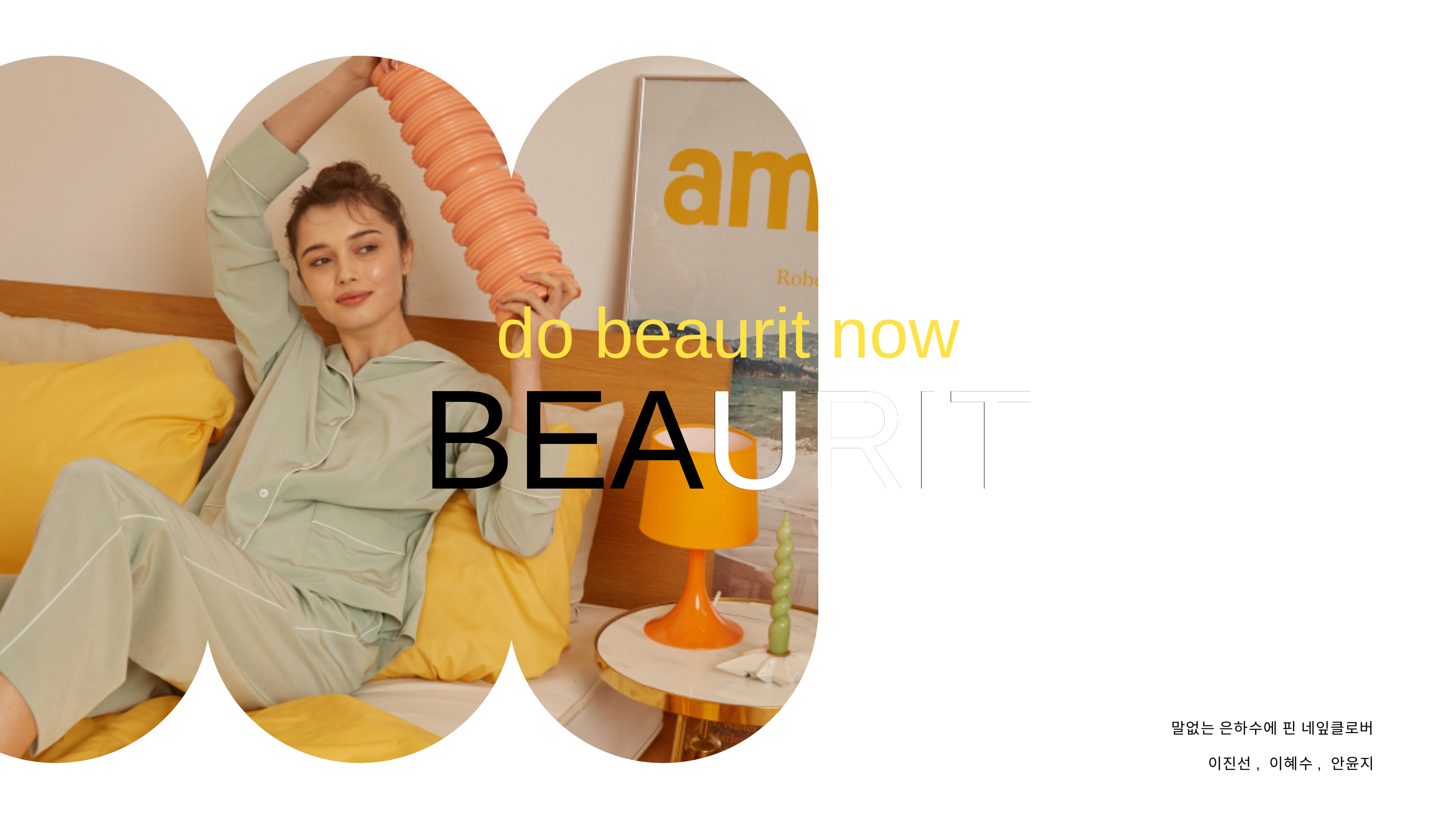

do beaurit now
BEAURIT
BEAURIT
말없는 은하수에 핀 네잎클로버
이진선, 이혜수, 안윤지